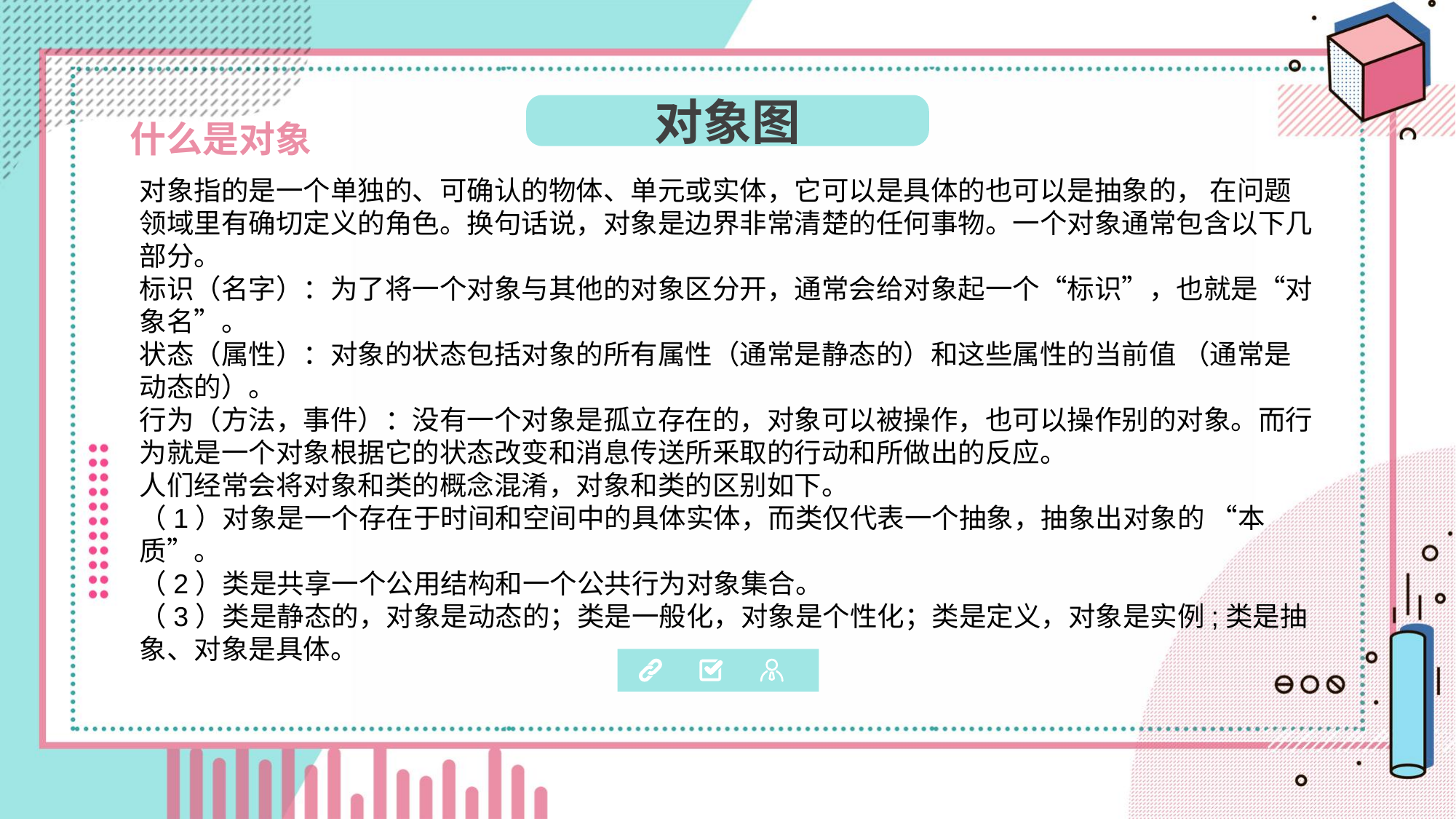

对象图
什么是对象
对象指的是一个单独的、可确认的物体、单元或实体，它可以是具体的也可以是抽象的， 在问题领域里有确切定义的角色。换句话说，对象是边界非常清楚的任何事物。一个对象通常包含以下几部分。
标识（名字）：为了将一个对象与其他的对象区分开，通常会给对象起一个“标识”，也就是“对象名”。
状态（属性）：对象的状态包括对象的所有属性（通常是静态的）和这些属性的当前值 （通常是动态的）。
行为（方法，事件）：没有一个对象是孤立存在的，对象可以被操作，也可以操作别的对象。而行为就是一个对象根据它的状态改变和消息传送所釆取的行动和所做出的反应。
人们经常会将对象和类的概念混淆，对象和类的区别如下。
（1）对象是一个存在于时间和空间中的具体实体，而类仅代表一个抽象，抽象出对象的 “本质”。
（2）类是共享一个公用结构和一个公共行为对象集合。
（3）类是静态的，对象是动态的；类是一般化，对象是个性化；类是定义，对象是实例;类是抽象、对象是具体。